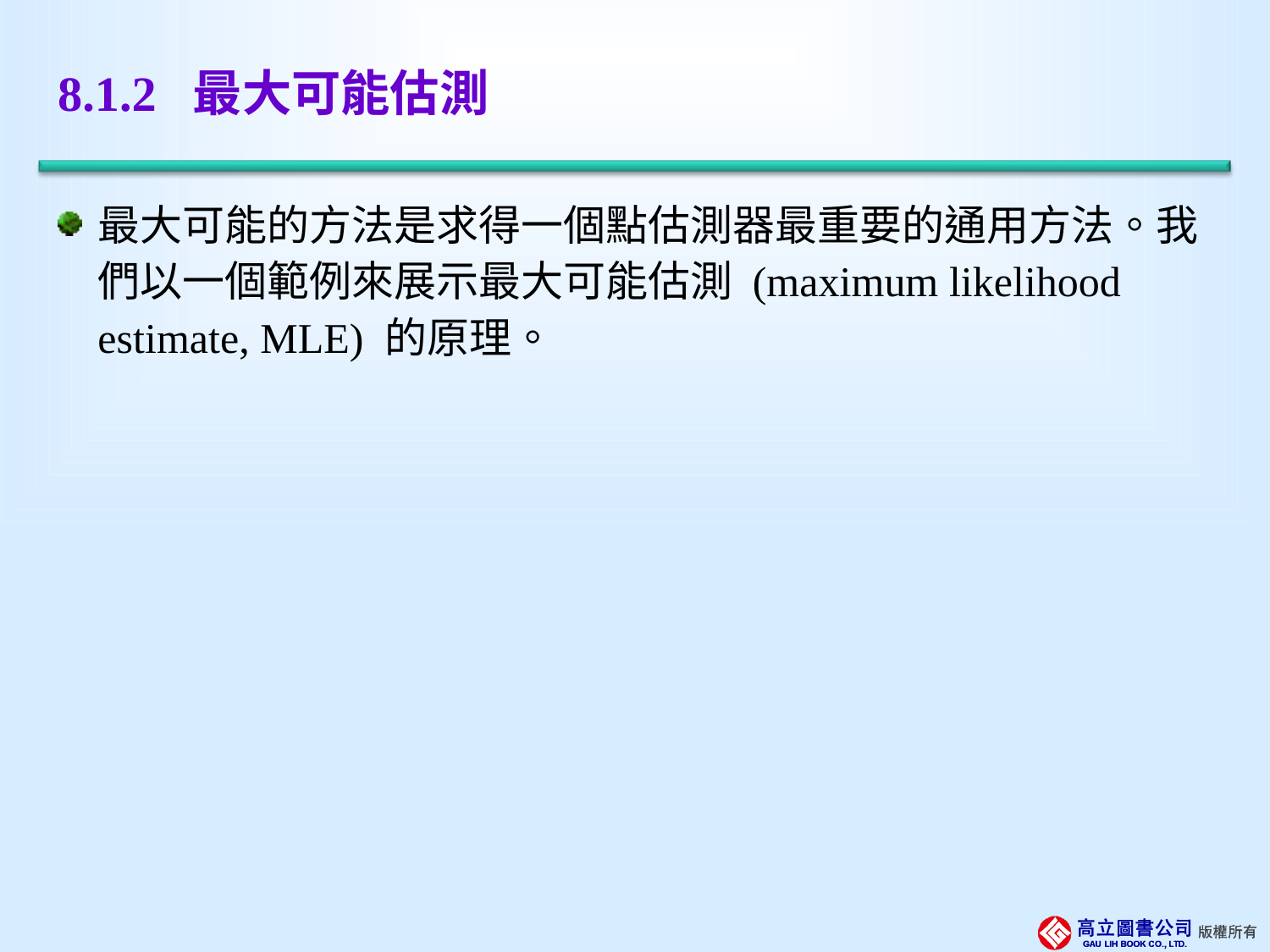

# 8.1.2  最大可能估測
最大可能的方法是求得一個點估測器最重要的通用方法。我們以一個範例來展示最大可能估測 (maximum likelihood estimate, MLE) 的原理。